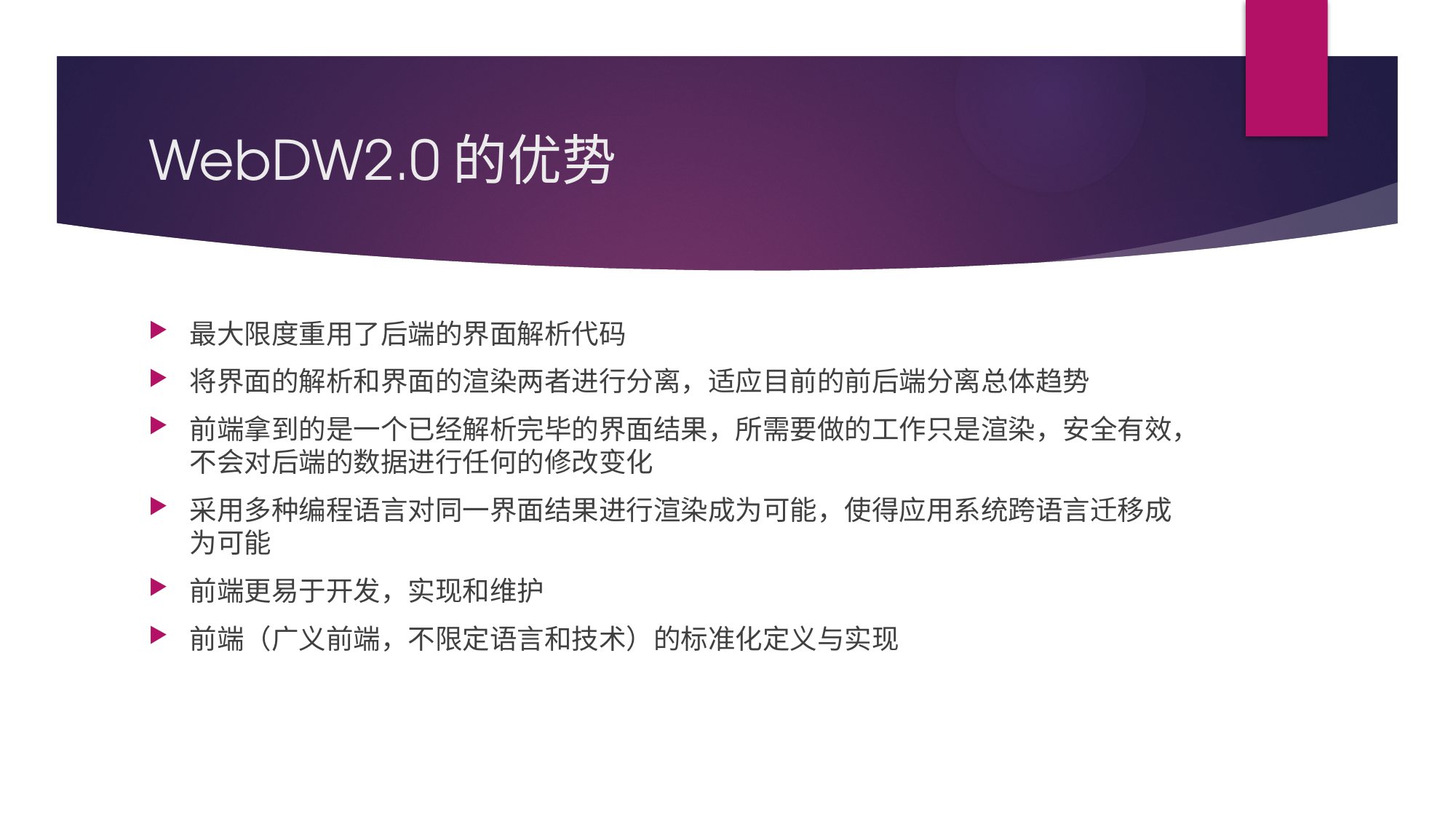

# WebDW2.0的优势
最大限度重用了后端的界面解析代码
将界面的解析和界面的渲染两者进行分离，适应目前的前后端分离总体趋势
前端拿到的是一个已经解析完毕的界面结果，所需要做的工作只是渲染，安全有效，不会对后端的数据进行任何的修改变化
采用多种编程语言对同一界面结果进行渲染成为可能，使得应用系统跨语言迁移成为可能
前端更易于开发，实现和维护
前端（广义前端，不限定语言和技术）的标准化定义与实现